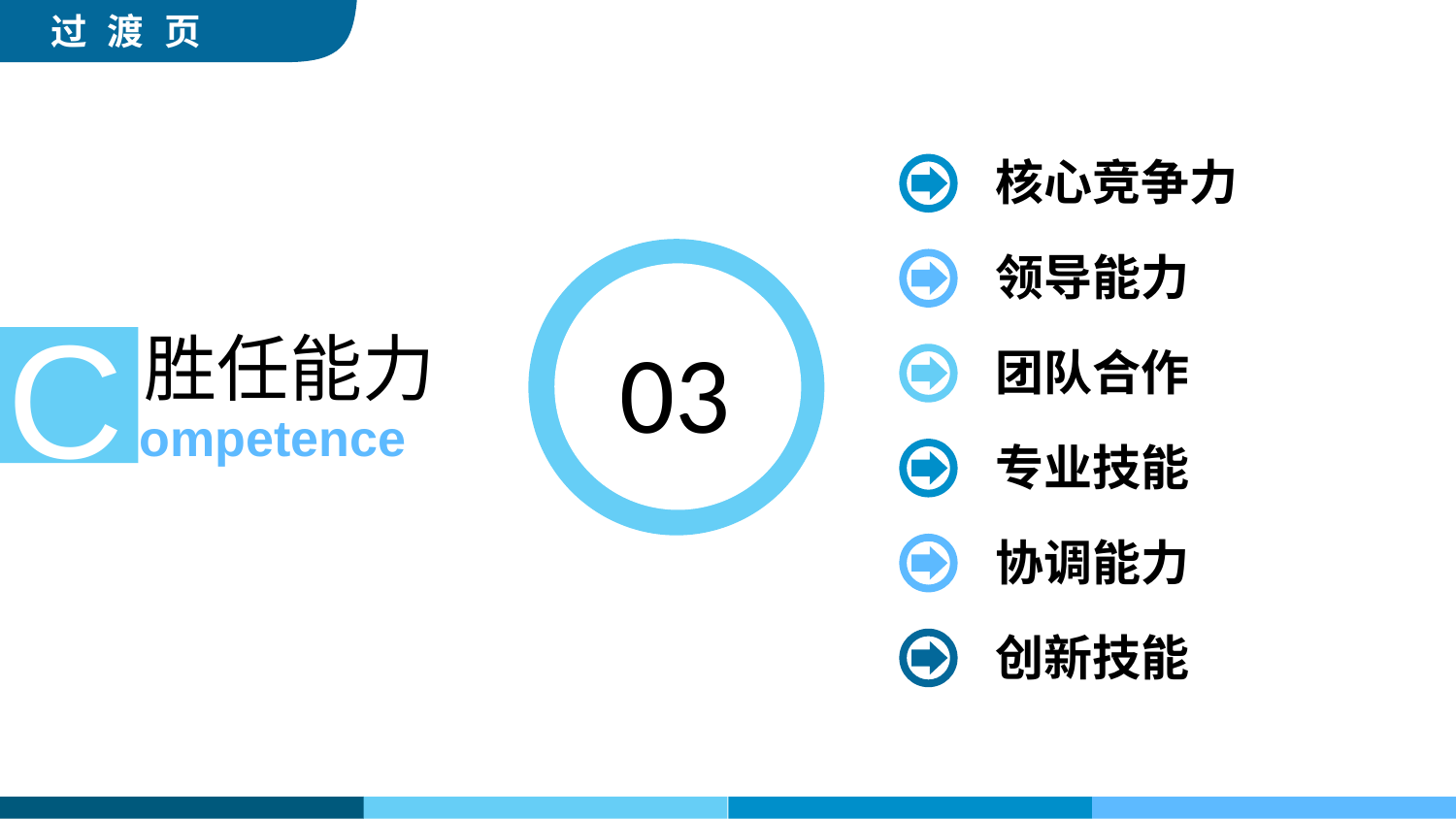

过 渡 页
核心竞争力

03
领导能力

C
胜任能力

ompetence
团队合作

专业技能

协调能力

创新技能